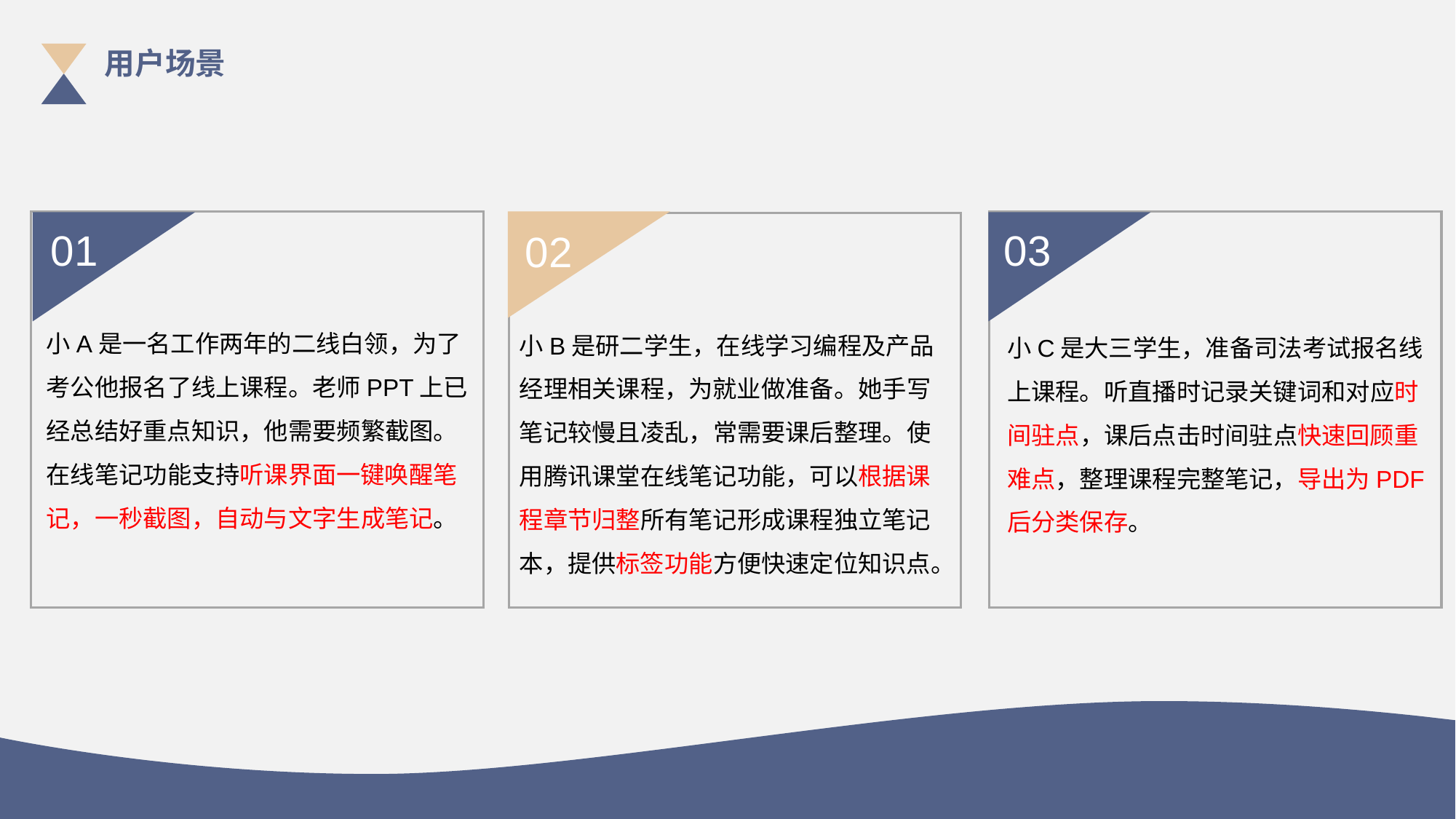

用户场景

01
小A是一名工作两年的二线白领，为了考公他报名了线上课程。老师PPT上已经总结好重点知识，他需要频繁截图。在线笔记功能支持听课界面一键唤醒笔记，一秒截图，自动与文字生成笔记。

03
小C是大三学生，准备司法考试报名线上课程。听直播时记录关键词和对应时间驻点，课后点击时间驻点快速回顾重难点，整理课程完整笔记，导出为PDF后分类保存。

02
小B是研二学生，在线学习编程及产品经理相关课程，为就业做准备。她手写笔记较慢且凌乱，常需要课后整理。使用腾讯课堂在线笔记功能，可以根据课程章节归整所有笔记形成课程独立笔记本，提供标签功能方便快速定位知识点。